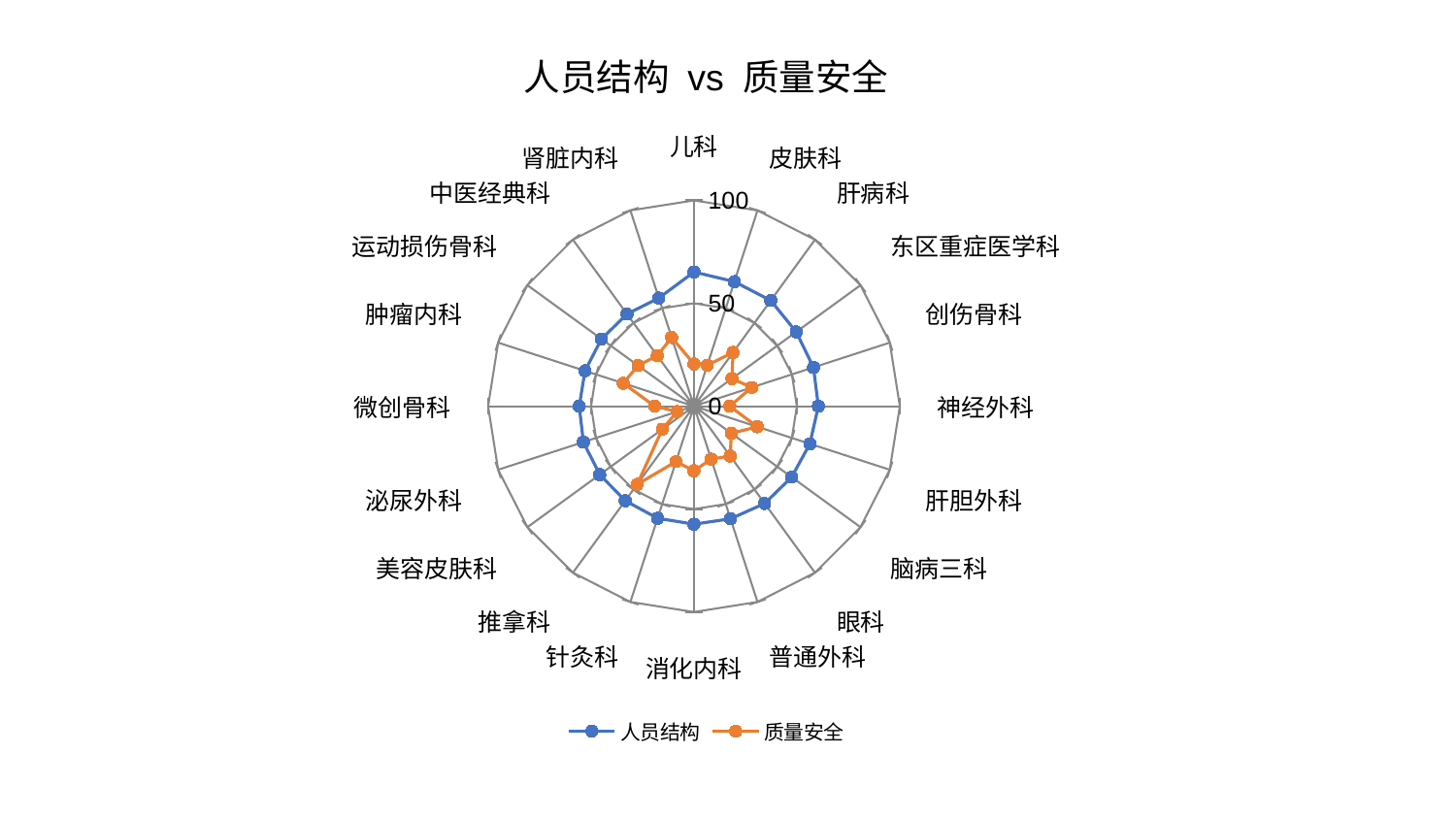

### Chart: 人员结构 vs 质量安全

| Category | 人员结构 | 质量安全 |
|---|---|---|
| 儿科 | 65.22529078334098 | 20.50000517786045 |
| 皮肤科 | 63.62489274397157 | 20.94833175006622 |
| 肝病科 | 63.48302702615847 | 32.310021503407924 |
| 东区重症医学科 | 61.395771189354726 | 22.79600562210414 |
| 创伤骨科 | 61.03773507161047 | 29.54497527114499 |
| 神经外科 | 60.43887203183489 | 17.4066008366546 |
| 肝胆外科 | 59.21359774269 | 32.40234491843003 |
| 脑病三科 | 58.658761859246525 | 22.47263793173928 |
| 眼科 | 58.43898497938731 | 29.95129284973329 |
| 普通外科 | 57.52791396693286 | 27.039108303710606 |
| 消化内科 | 57.33601203327537 | 31.41207993338537 |
| 针灸科 | 57.279209112034884 | 28.317378596028767 |
| 推拿科 | 56.78219214459511 | 46.97688171038636 |
| 美容皮肤科 | 56.57287242109629 | 19.00155438994583 |
| 泌尿外科 | 56.46838891074766 | 8.590906506348945 |
| 微创骨科 | 55.73102082262332 | 19.08073090038848 |
| 肿瘤内科 | 55.668714518172585 | 36.111715996243966 |
| 运动损伤骨科 | 55.543916394755534 | 33.602511241815975 |
| 中医经典科 | 55.34679926678401 | 30.35028429620084 |
| 肾脏内科 | 55.24096475837393 | 35.12330223916843 |
22